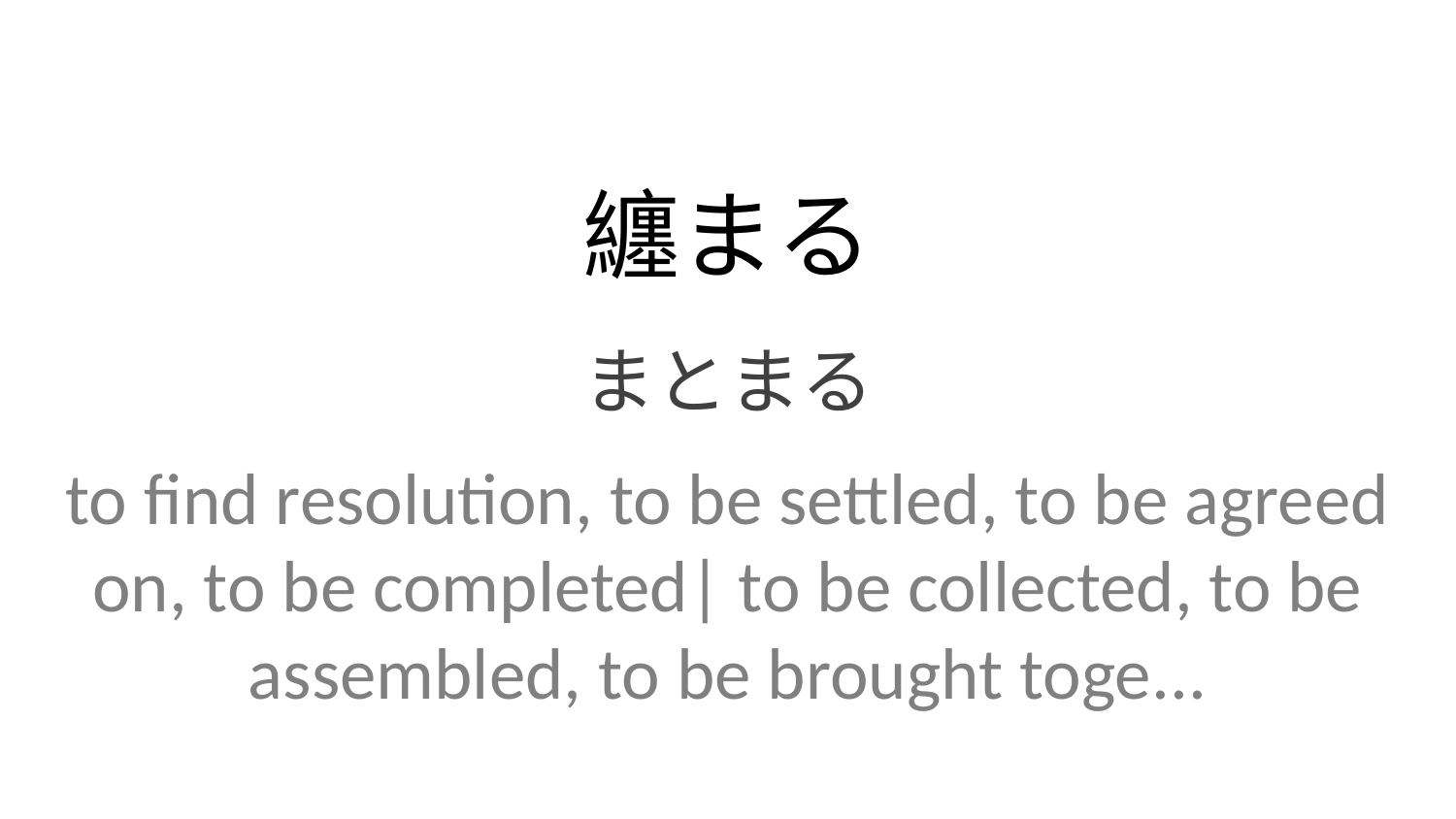

纏まる

まとまる
to find resolution, to be settled, to be agreed on, to be completed| to be collected, to be assembled, to be brought toge...